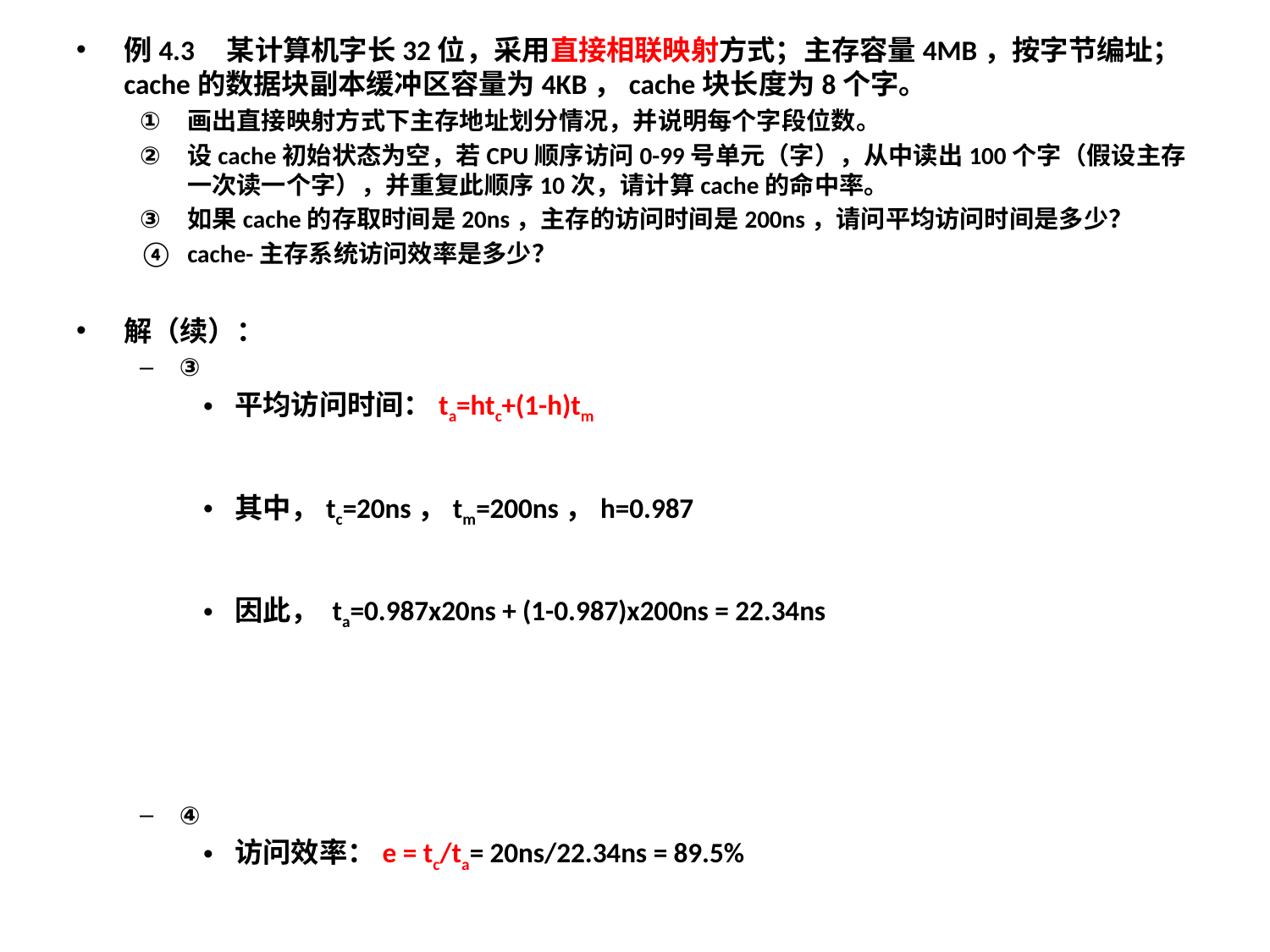

例4.3    某计算机字长32位，采用直接相联映射方式；主存容量4MB，按字节编址；cache的数据块副本缓冲区容量为4KB，cache块长度为8个字。
画出直接映射方式下主存地址划分情况，并说明每个字段位数。
设cache初始状态为空，若CPU顺序访问0-99号单元（字），从中读出100个字（假设主存一次读一个字），并重复此顺序10次，请计算cache的命中率。
如果cache的存取时间是20ns，主存的访问时间是200ns，请问平均访问时间是多少？
cache-主存系统访问效率是多少？

解（续）：
③
平均访问时间：ta=htc+(1-h)tm

其中，tc=20ns，tm=200ns，h=0.987

因此， ta=0.987x20ns + (1-0.987)x200ns = 22.34ns

④
访问效率：e = tc/ta= 20ns/22.34ns = 89.5%